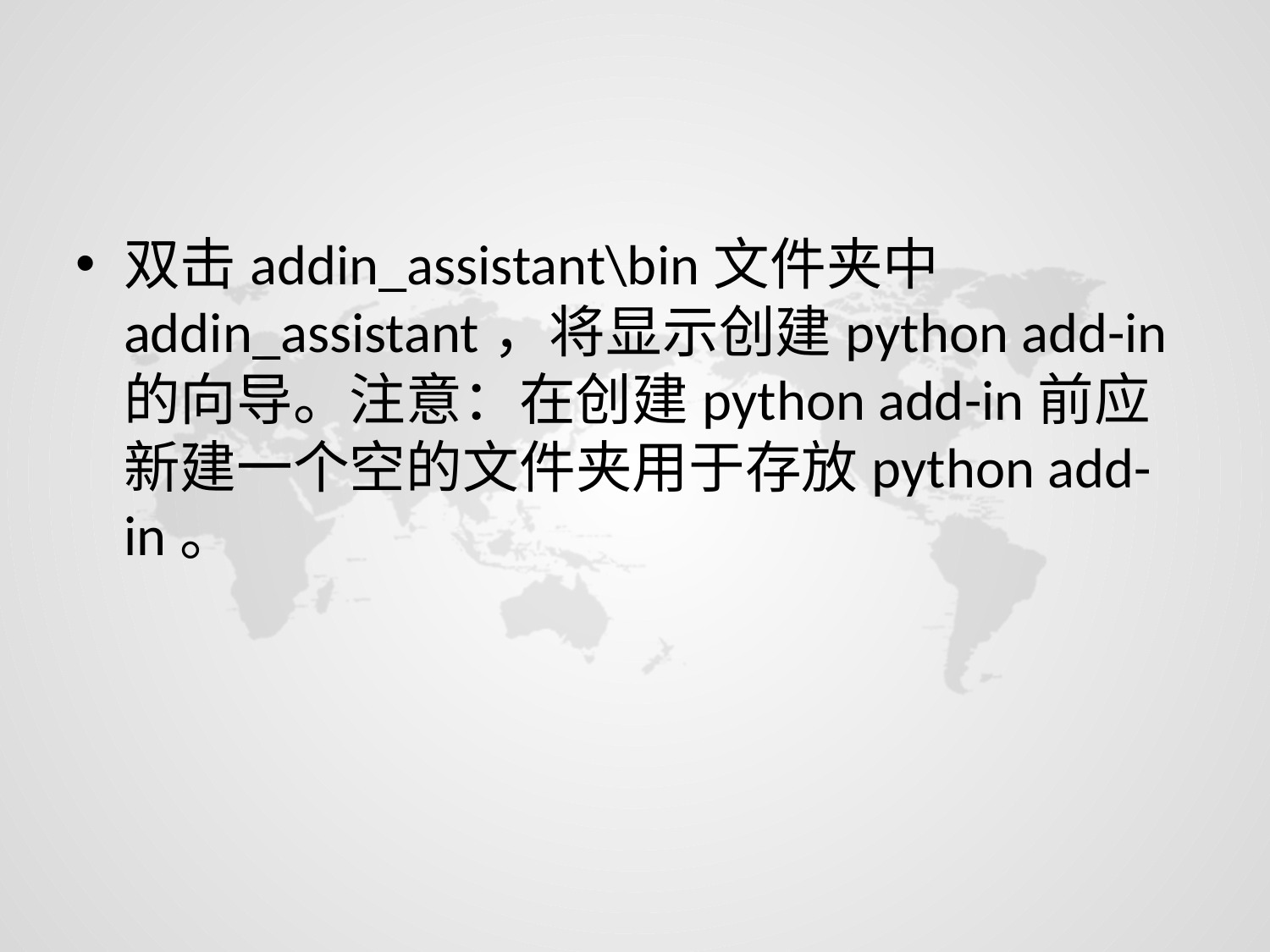

#
双击addin_assistant\bin文件夹中addin_assistant，将显示创建python add-in的向导。注意：在创建python add-in前应新建一个空的文件夹用于存放python add-in。